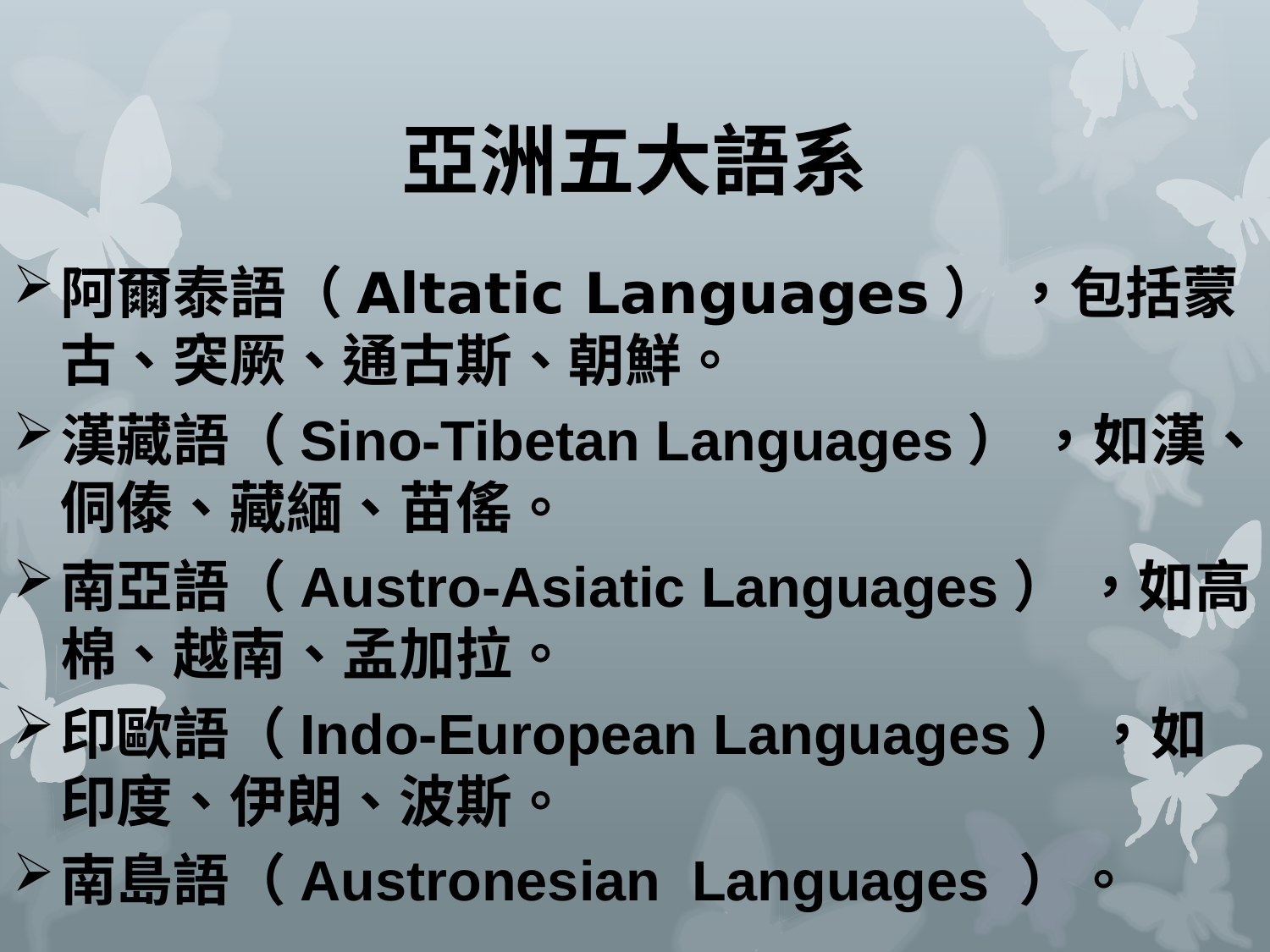

# 亞洲五大語系
阿爾泰語（Altatic Languages） ，包括蒙古、突厥、通古斯、朝鮮。
漢藏語（Sino-Tibetan Languages） ，如漢、侗傣、藏緬、苗傜。
南亞語（Austro-Asiatic Languages） ，如高棉、越南、孟加拉。
印歐語（Indo-European Languages） ，如印度、伊朗、波斯。
南島語（Austronesian  Languages ）。